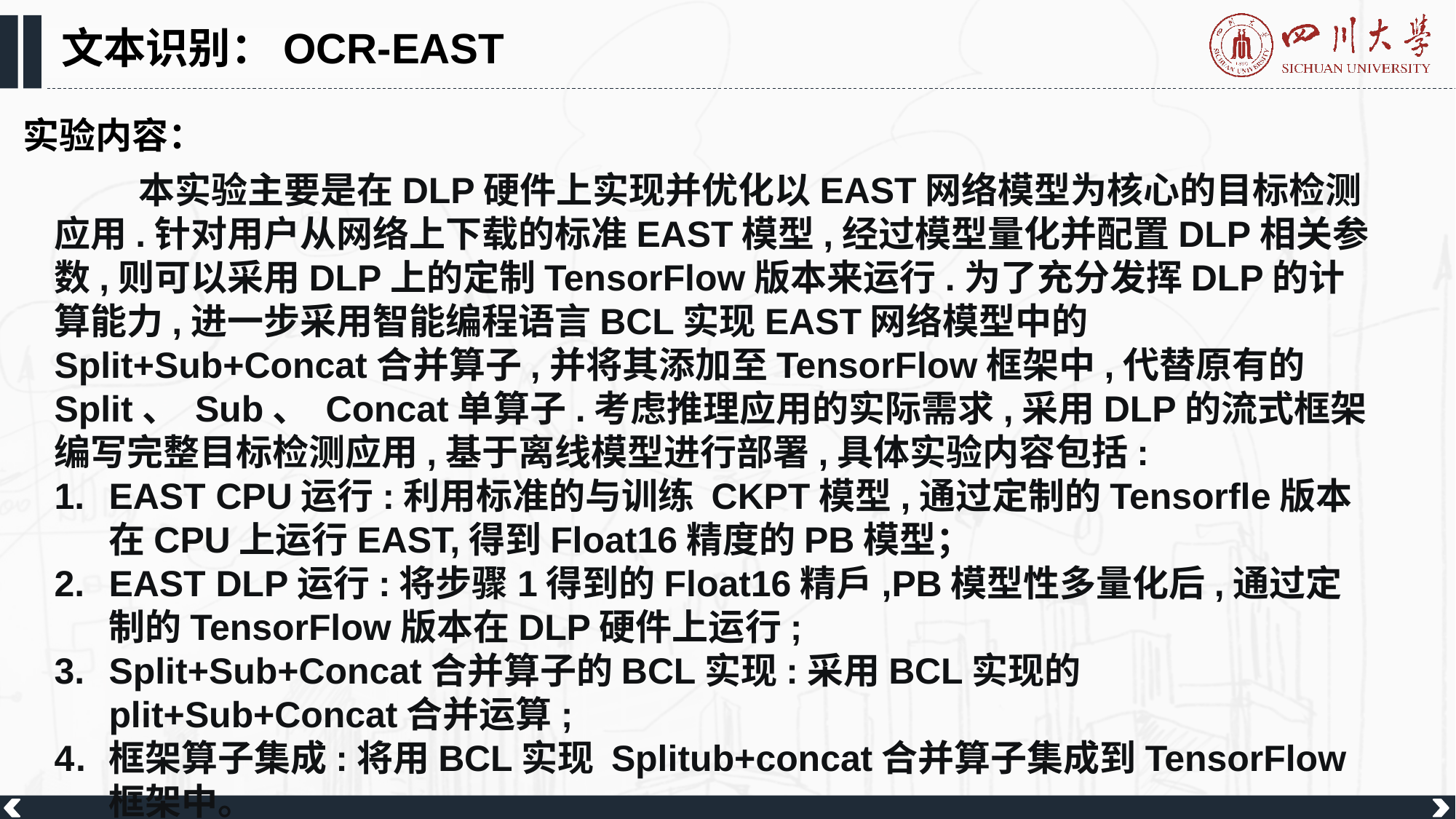

文本识别：OCR-EAST

实验内容：
本实验主要是在DLP硬件上实现并优化以EAST网络模型为核心的目标检测应用.针对用户从网络上下载的标准EAST模型,经过模型量化并配置DLP相关参数,则可以采用DLP上的定制TensorFlow版本来运行.为了充分发挥DLP的计算能力,进一步采用智能编程语言BCL实现EAST网络模型中的Split+Sub+Concat合并算子,并将其添加至TensorFlow框架中,代替原有的Split、 Sub、 Concat单算子.考虑推理应用的实际需求,采用DLP的流式框架编写完整目标检测应用,基于离线模型进行部署,具体实验内容包括:
EAST CPU运行:利用标准的与训练 CKPT模型,通过定制的Tensorfle版本在CPU上运行EAST,得到Float16精度的PB模型；
EAST DLP运行:将步骤1得到的Float16精戶,PB模型性多量化后,通过定制的TensorFlow版本在DLP硬件上运行;
Split+Sub+Concat合并算子的BCL实现:采用BCL实现的plit+Sub+Concat合并运算;
框架算子集成:将用BCL实现 Splitub+concat合并算子集成到TensorFlow框架中。